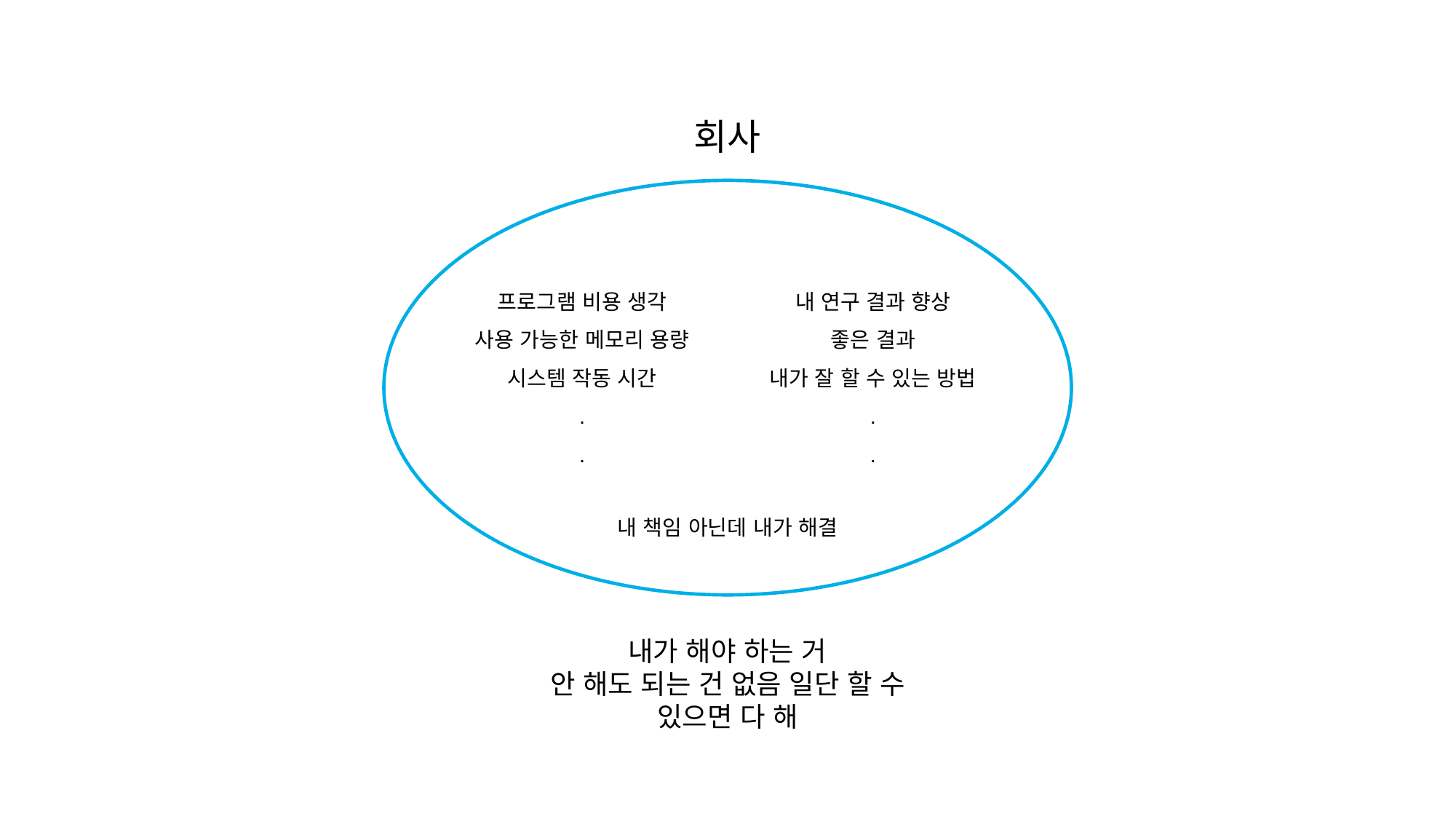

회사

프로그램 비용 생각
사용 가능한 메모리 용량
시스템 작동 시간
.
.

내 연구 결과 향상
좋은 결과
내가 잘 할 수 있는 방법
.
.
내 책임 아닌데 내가 해결
내가 해야 하는 거
안 해도 되는 건 없음 일단 할 수 있으면 다 해